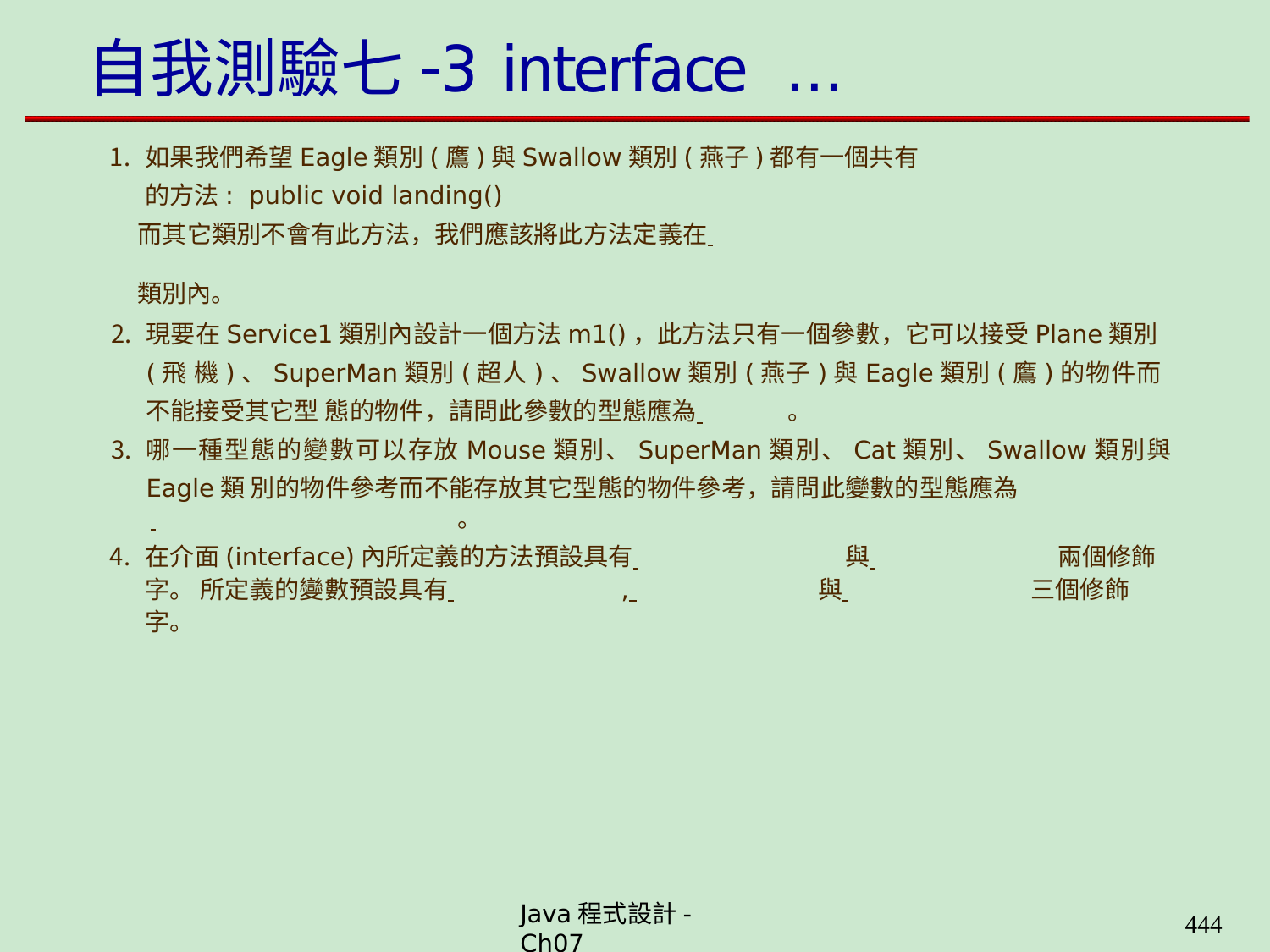

# 自我測驗七-3	interface	...
如果我們希望Eagle類別(鷹)與Swallow類別(燕子)都有一個共有的方法:  public void landing()
而其它類別不會有此方法，我們應該將此方法定義在 	類別內。
現要在Service1類別內設計一個方法m1()，此方法只有一個參數，它可以接受Plane類別(飛 機)、SuperMan類別(超人)、Swallow類別(燕子)與Eagle類別(鷹)的物件而不能接受其它型 態的物件，請問此參數的型態應為 	。
哪一種型態的變數可以存放Mouse類別、SuperMan類別、Cat類別、Swallow類別與Eagle類 別的物件參考而不能存放其它型態的物件參考，請問此變數的型態應為
 	。
在介面(interface)內所定義的方法預設具有 		與 		兩個修飾字。 所定義的變數預設具有 	, 	與 	三個修飾字。
Java程式設計-Ch07
444